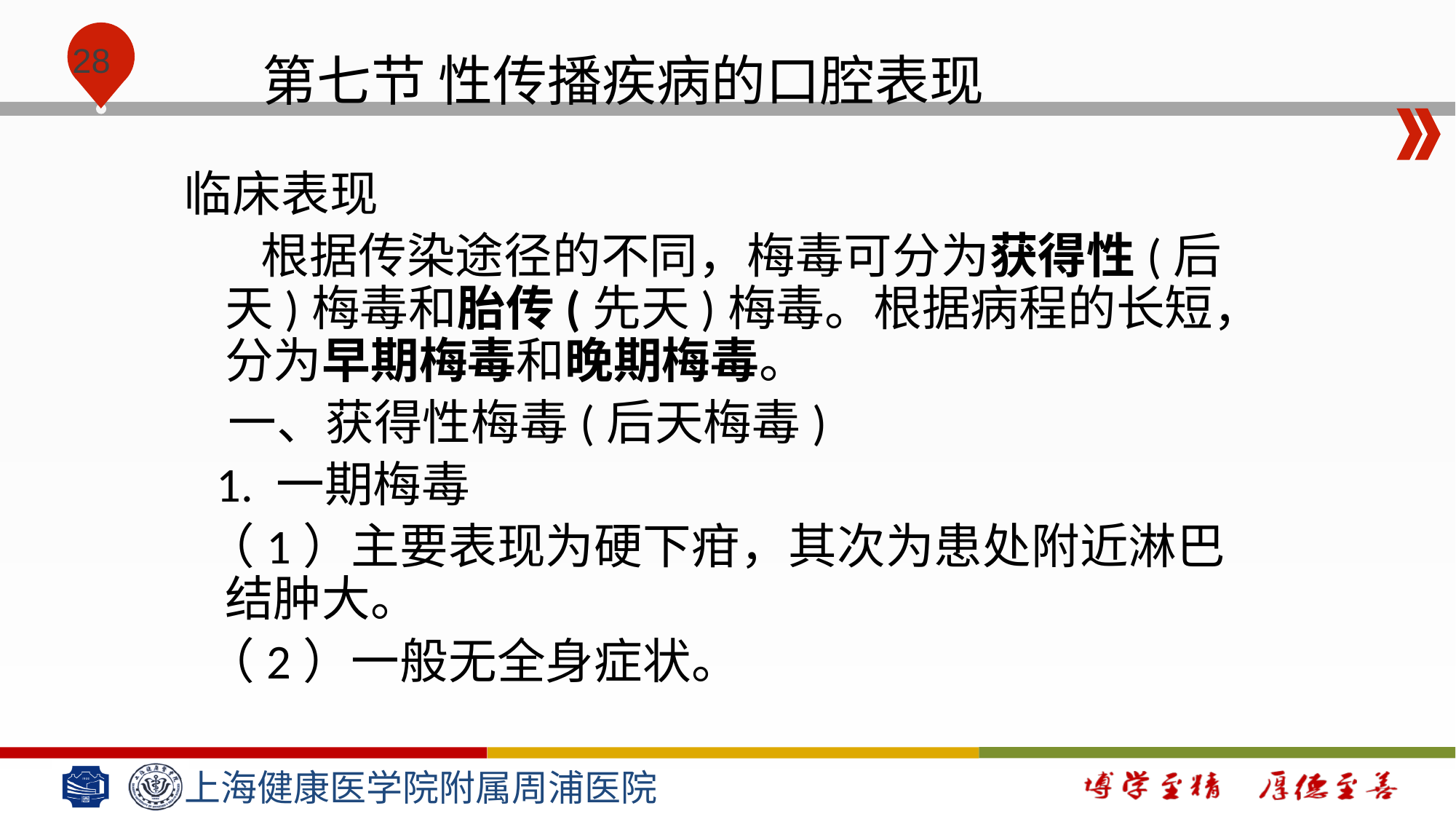

# 第七节 性传播疾病的口腔表现
临床表现
      根据传染途径的不同，梅毒可分为获得性(后天)梅毒和胎传(先天)梅毒。根据病程的长短，分为早期梅毒和晚期梅毒。
   一、获得性梅毒(后天梅毒)
   1. 一期梅毒
 （1）主要表现为硬下疳，其次为患处附近淋巴结肿大。
 （2）一般无全身症状。